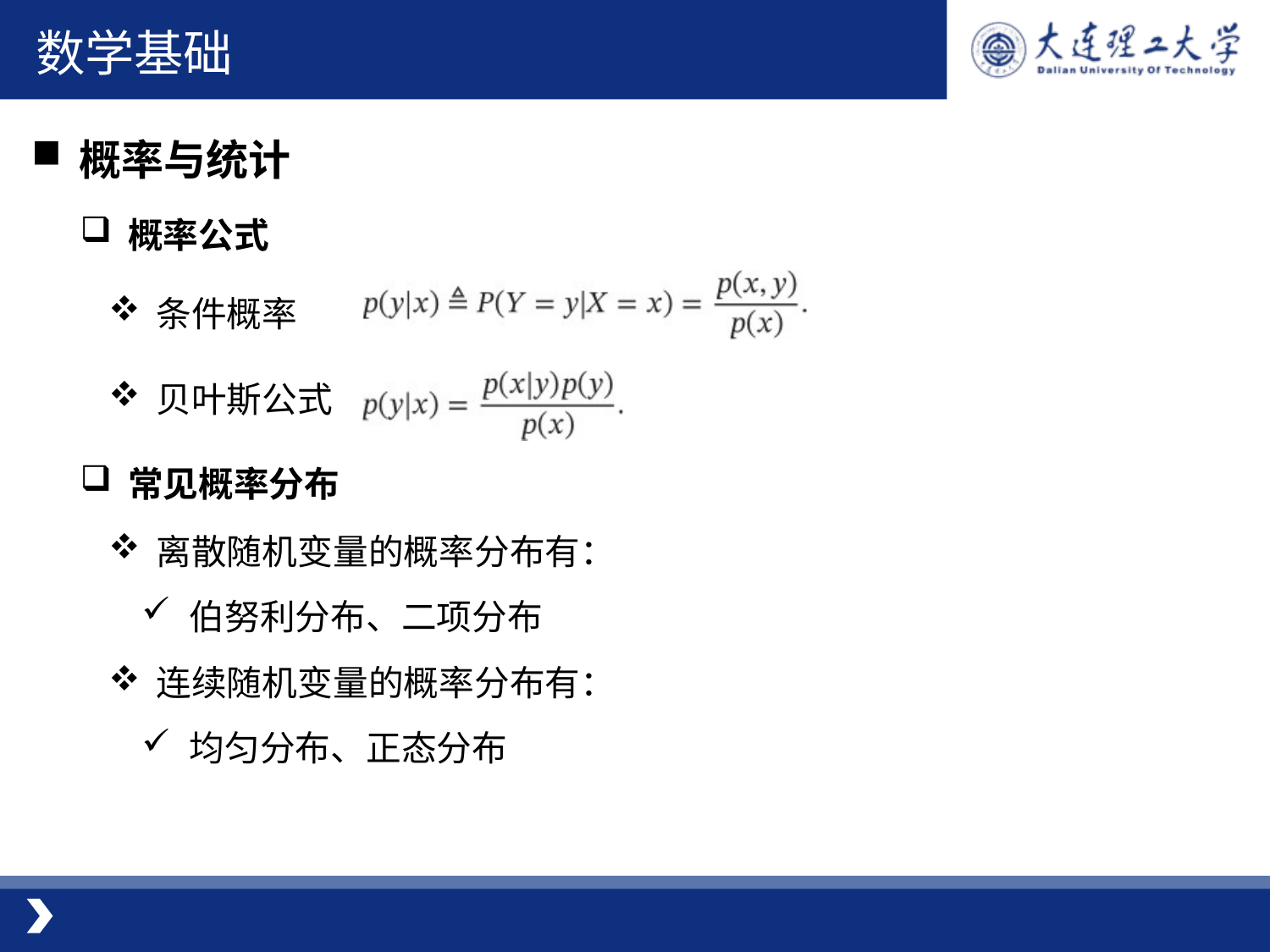

数学基础
概率与统计
概率公式
条件概率

贝叶斯公式

常见概率分布
离散随机变量的概率分布有：
伯努利分布、二项分布
连续随机变量的概率分布有：
均匀分布、正态分布